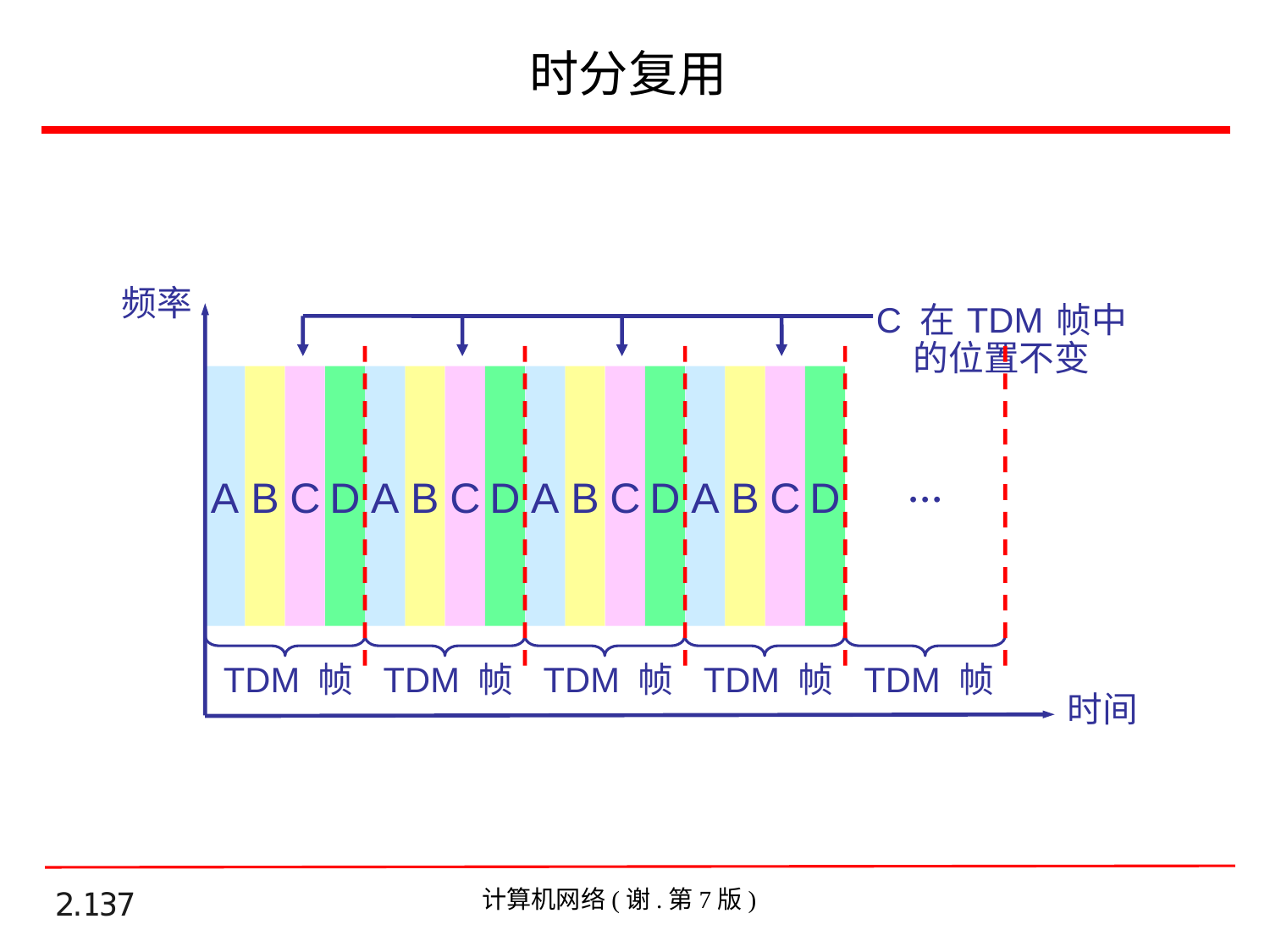

# 时分复用
频率
C 在 TDM 帧中
的位置不变

A
B
C
C
C
C
D
A
B
D
A
B
D
A
B
D
…

TDM 帧

TDM 帧

TDM 帧

TDM 帧

TDM 帧
时间